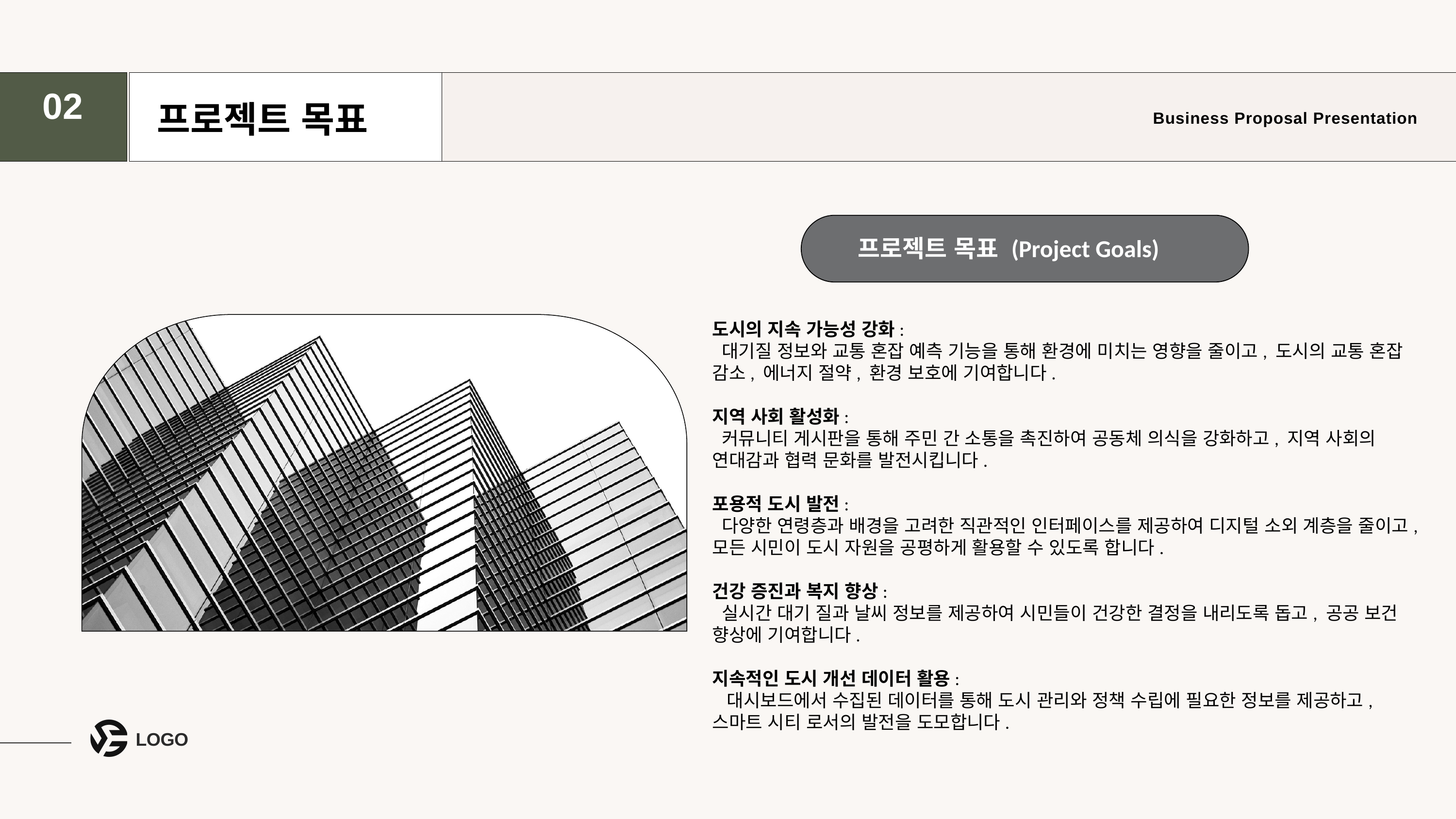

02

프로젝트 목표

Business Proposal Presentation

프로젝트 목표 (Project Goals)

도시의 지속 가능성 강화:
 대기질 정보와 교통 혼잡 예측 기능을 통해 환경에 미치는 영향을 줄이고, 도시의 교통 혼잡 감소, 에너지 절약, 환경 보호에 기여합니다.

지역 사회 활성화:
 커뮤니티 게시판을 통해 주민 간 소통을 촉진하여 공동체 의식을 강화하고, 지역 사회의 연대감과 협력 문화를 발전시킵니다.

포용적 도시 발전:
 다양한 연령층과 배경을 고려한 직관적인 인터페이스를 제공하여 디지털 소외 계층을 줄이고, 모든 시민이 도시 자원을 공평하게 활용할 수 있도록 합니다.

건강 증진과 복지 향상:
 실시간 대기 질과 날씨 정보를 제공하여 시민들이 건강한 결정을 내리도록 돕고, 공공 보건 향상에 기여합니다.

지속적인 도시 개선 데이터 활용:
  대시보드에서 수집된 데이터를 통해 도시 관리와 정책 수립에 필요한 정보를 제공하고, 스마트 시티 로서의 발전을 도모합니다.

LOGO